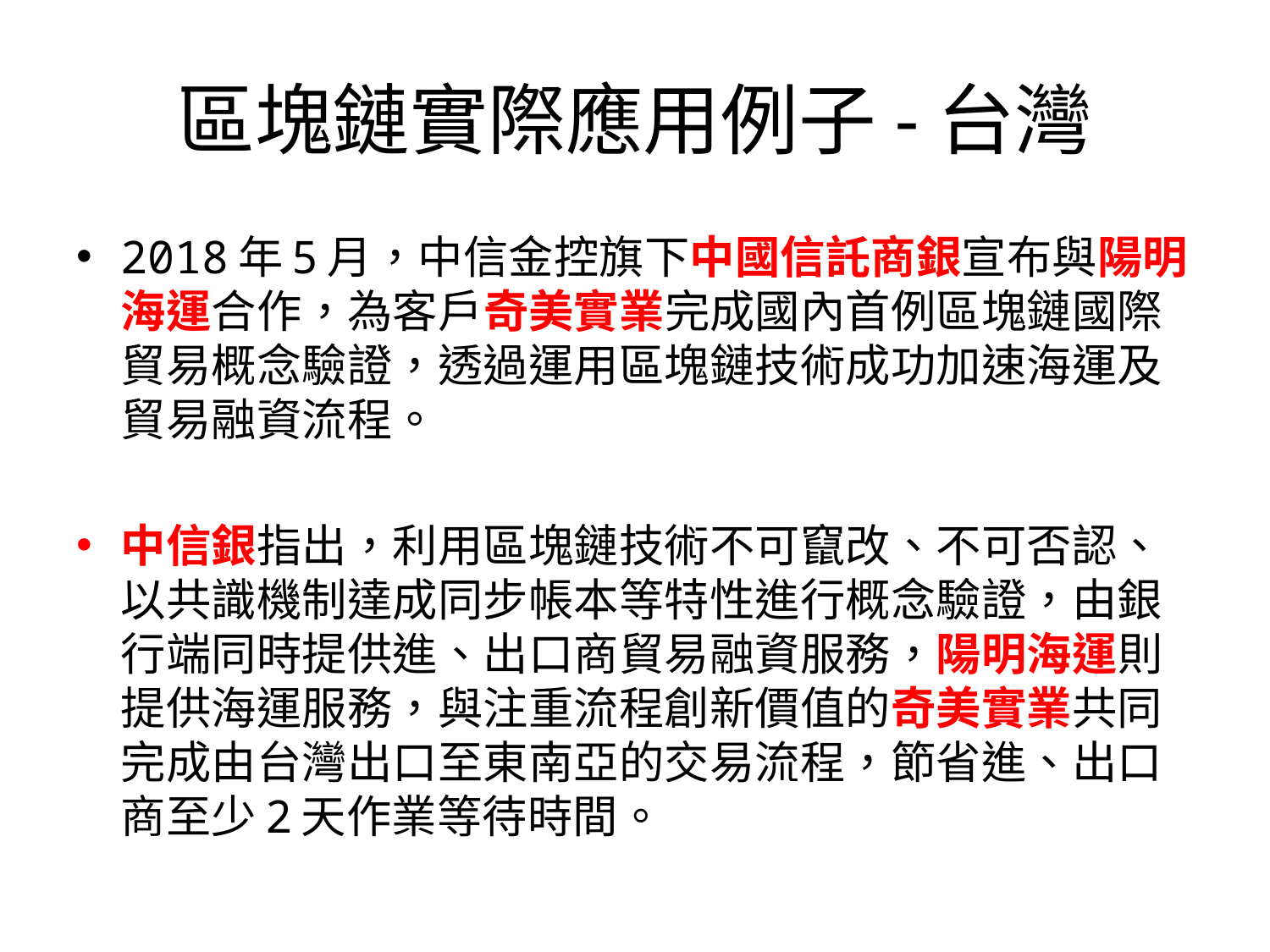

# 區塊鏈實際應用例子-台灣
2018年5月，中信金控旗下中國信託商銀宣布與陽明海運合作，為客戶奇美實業完成國內首例區塊鏈國際貿易概念驗證，透過運用區塊鏈技術成功加速海運及貿易融資流程。

中信銀指出，利用區塊鏈技術不可竄改、不可否認、以共識機制達成同步帳本等特性進行概念驗證，由銀行端同時提供進、出口商貿易融資服務，陽明海運則提供海運服務，與注重流程創新價值的奇美實業共同完成由台灣出口至東南亞的交易流程，節省進、出口商至少2天作業等待時間。